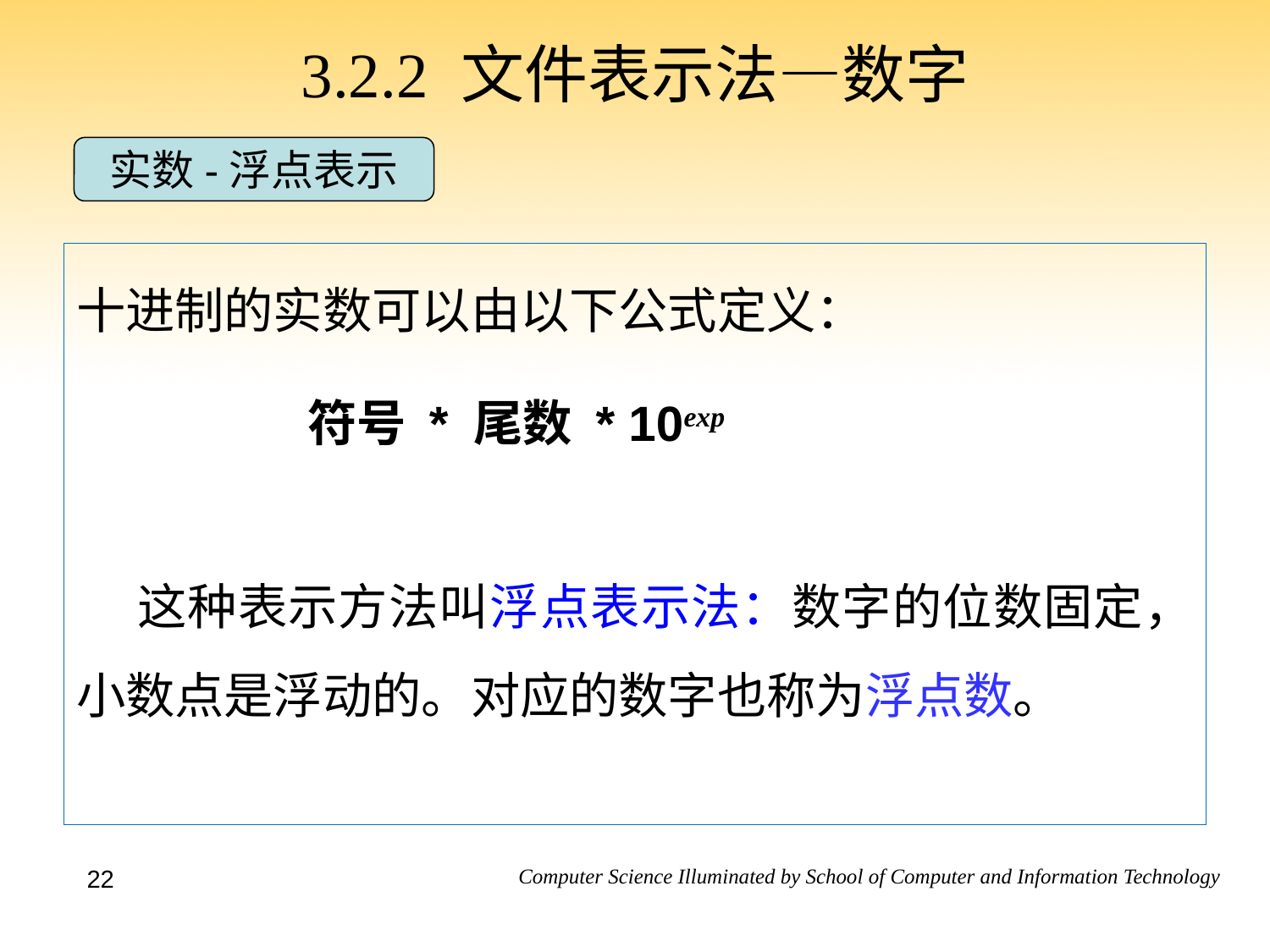

3.2.2 文件表示法—数字
实数-浮点表示
十进制的实数可以由以下公式定义：

    这种表示方法叫浮点表示法：数字的位数固定，小数点是浮动的。对应的数字也称为浮点数。
符号 * 尾数 * 10exp

22